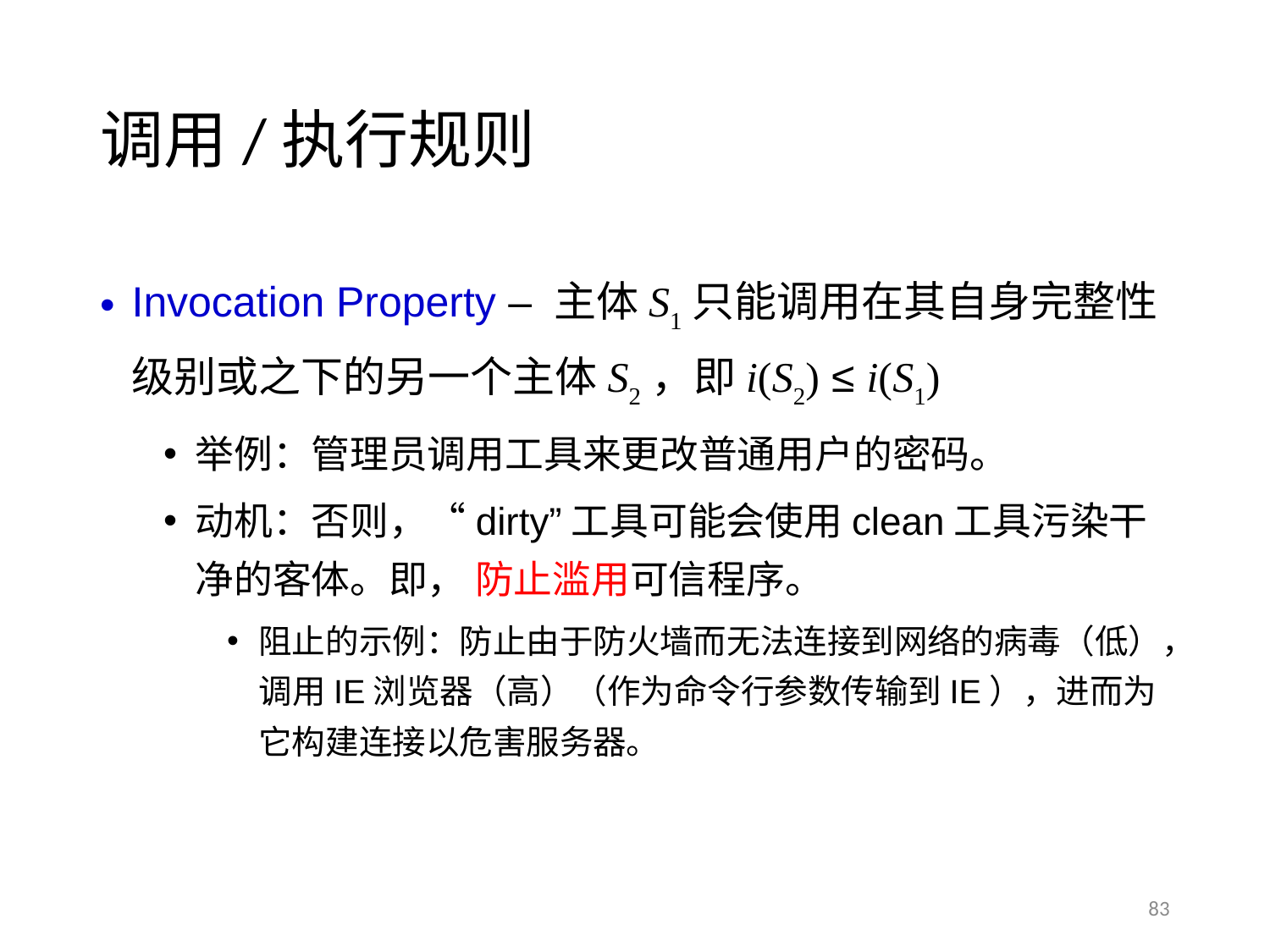

# 调用/执行规则
Invocation Property – 主体S1只能调用在其自身完整性级别或之下的另一个主体S2，即i(S2) ≤ i(S1)
举例：管理员调用工具来更改普通用户的密码。
动机：否则，“dirty”工具可能会使用clean工具污染干净的客体。即， 防止滥用可信程序。
阻止的示例：防止由于防火墙而无法连接到网络的病毒（低），调用IE浏览器（高）（作为命令行参数传输到IE），进而为它构建连接以危害服务器。
83